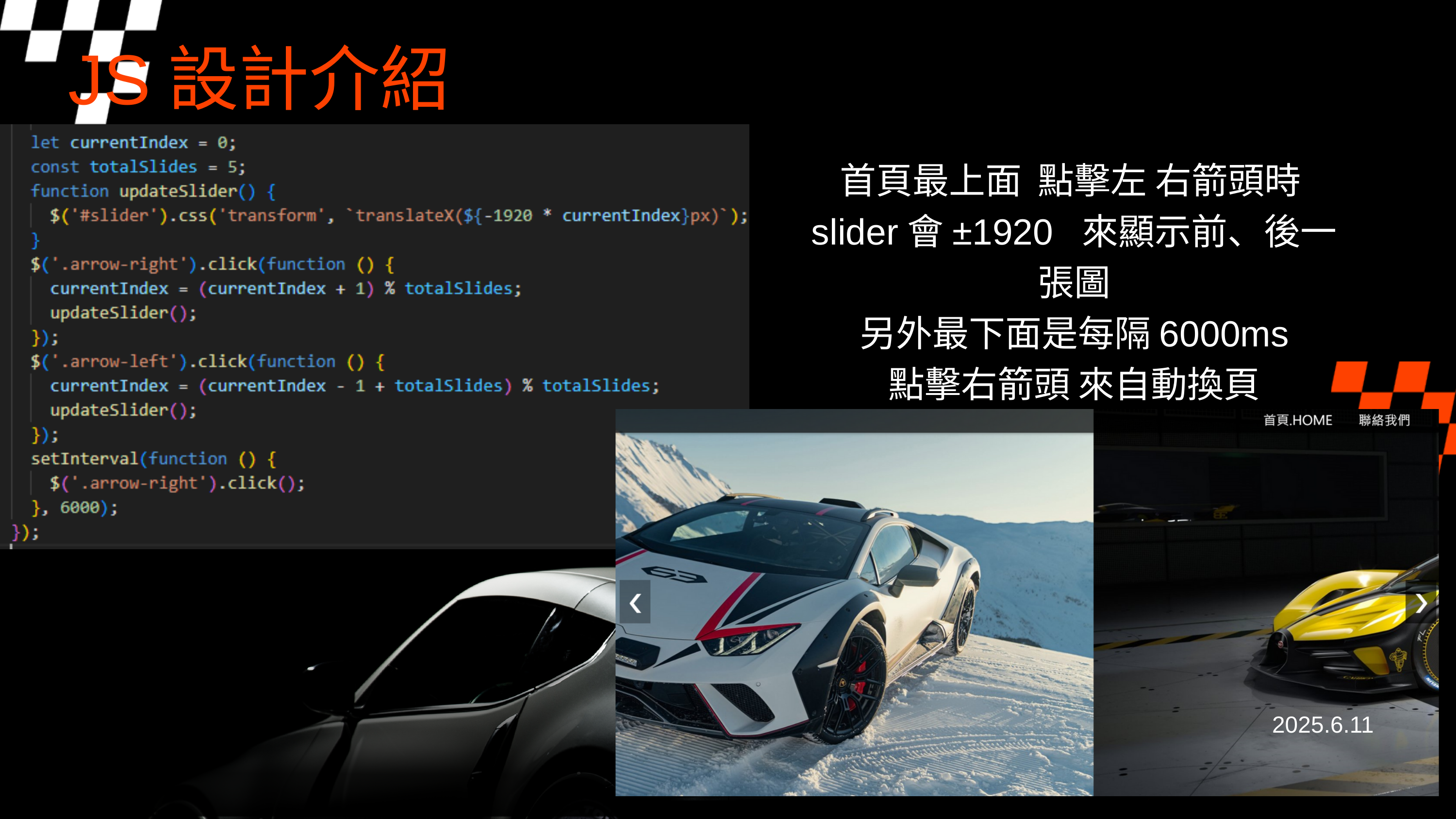

JS設計介紹

首頁最上面  點擊左 右箭頭時
slider會±1920  來顯示前、後一張圖
另外最下面是每隔6000ms
點擊右箭頭 來自動換頁

2025.6.11